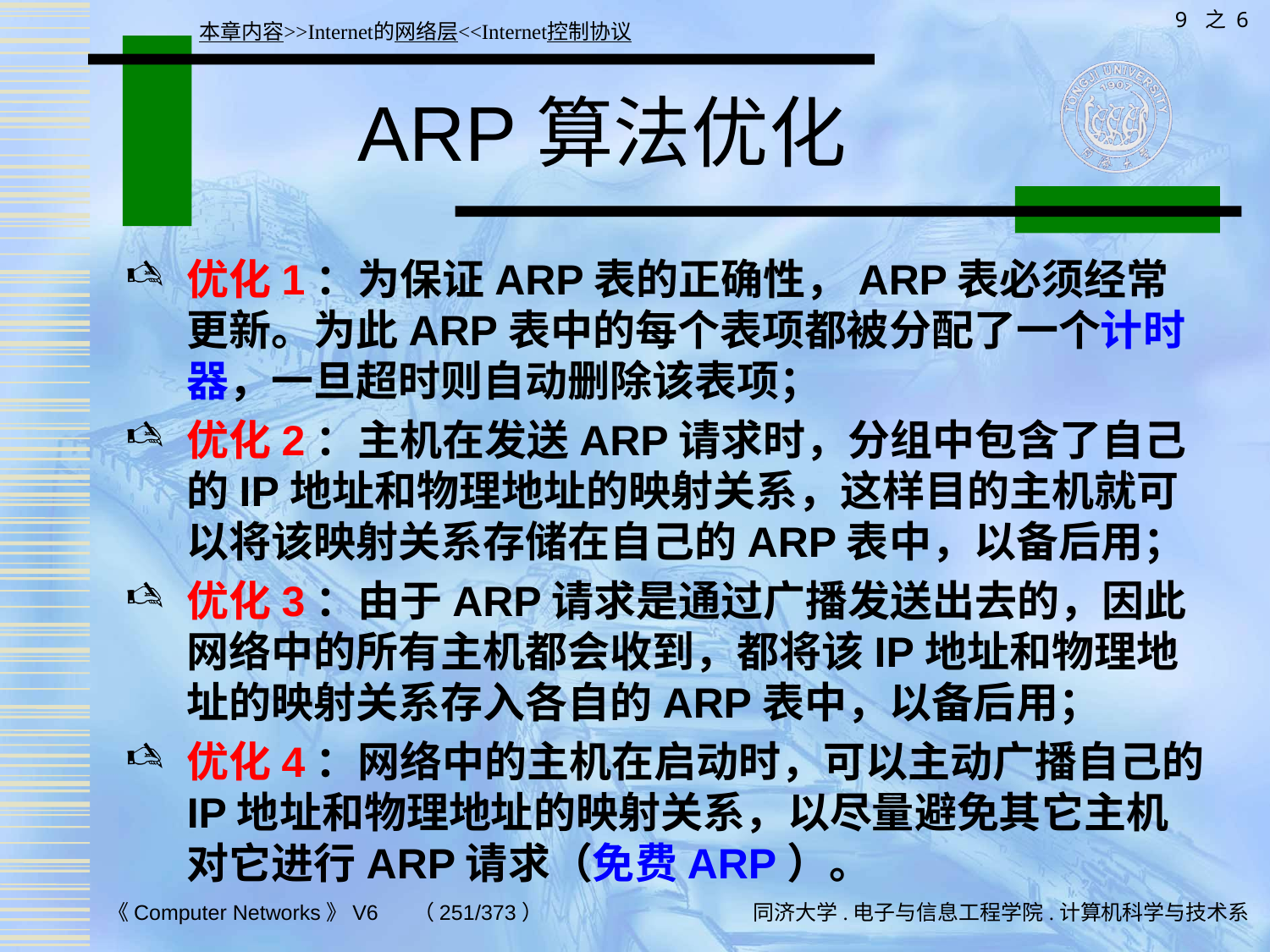

9 之 6
本章内容>>Internet的网络层<<Internet控制协议
# ARP算法优化
优化1：为保证ARP表的正确性，ARP表必须经常更新。为此ARP表中的每个表项都被分配了一个计时器，一旦超时则自动删除该表项；
优化2：主机在发送ARP请求时，分组中包含了自己的IP地址和物理地址的映射关系，这样目的主机就可以将该映射关系存储在自己的ARP表中，以备后用；
优化3：由于ARP请求是通过广播发送出去的，因此网络中的所有主机都会收到，都将该IP地址和物理地址的映射关系存入各自的ARP表中，以备后用；
优化4：网络中的主机在启动时，可以主动广播自己的IP地址和物理地址的映射关系，以尽量避免其它主机对它进行ARP请求（免费ARP）。